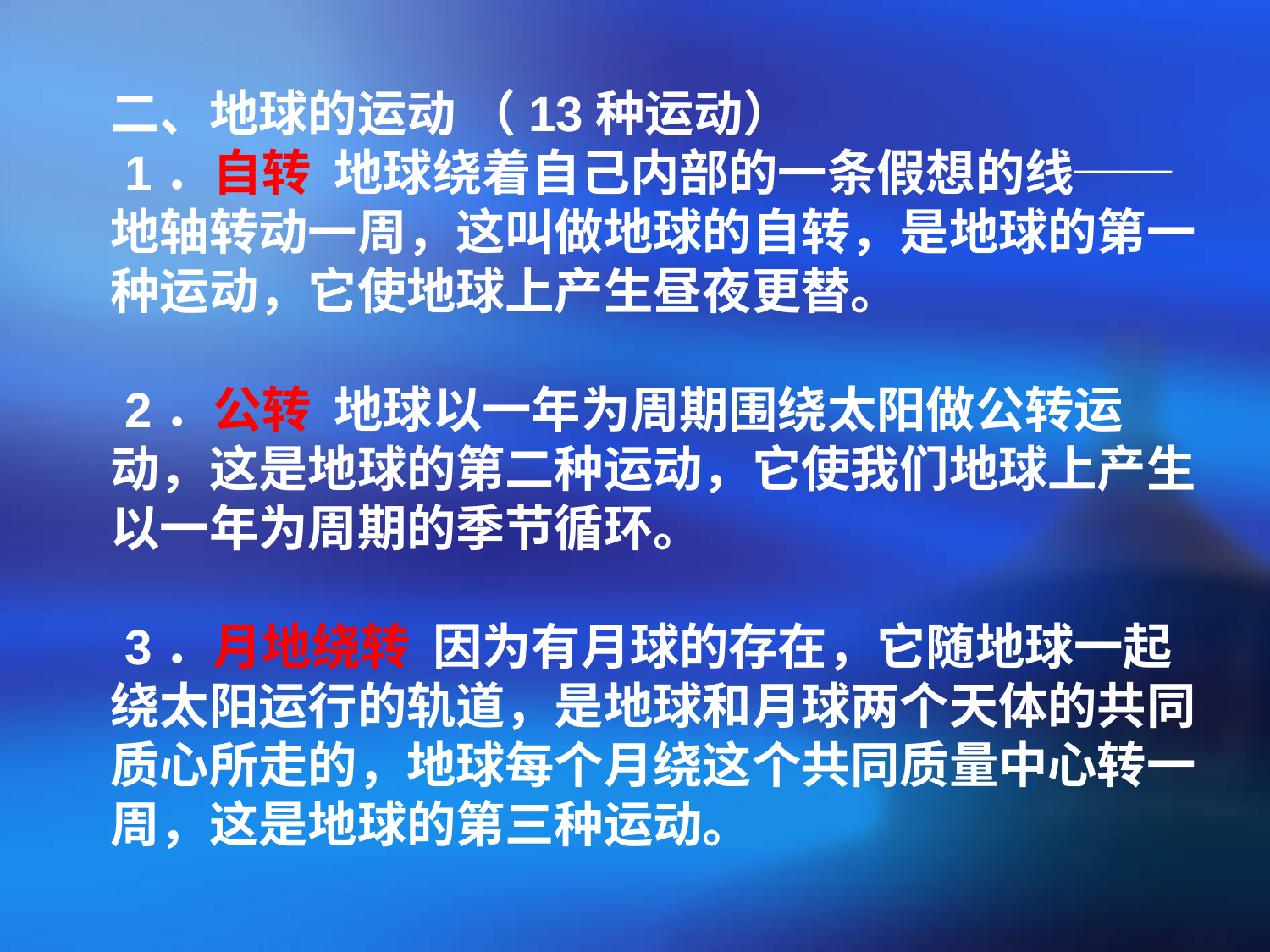

二、地球的运动 （13种运动）
 1．自转  地球绕着自己内部的一条假想的线──地轴转动一周，这叫做地球的自转，是地球的第一种运动，它使地球上产生昼夜更替。

 2．公转  地球以一年为周期围绕太阳做公转运动，这是地球的第二种运动，它使我们地球上产生以一年为周期的季节循环。

 3．月地绕转  因为有月球的存在，它随地球一起绕太阳运行的轨道，是地球和月球两个天体的共同质心所走的，地球每个月绕这个共同质量中心转一周，这是地球的第三种运动。